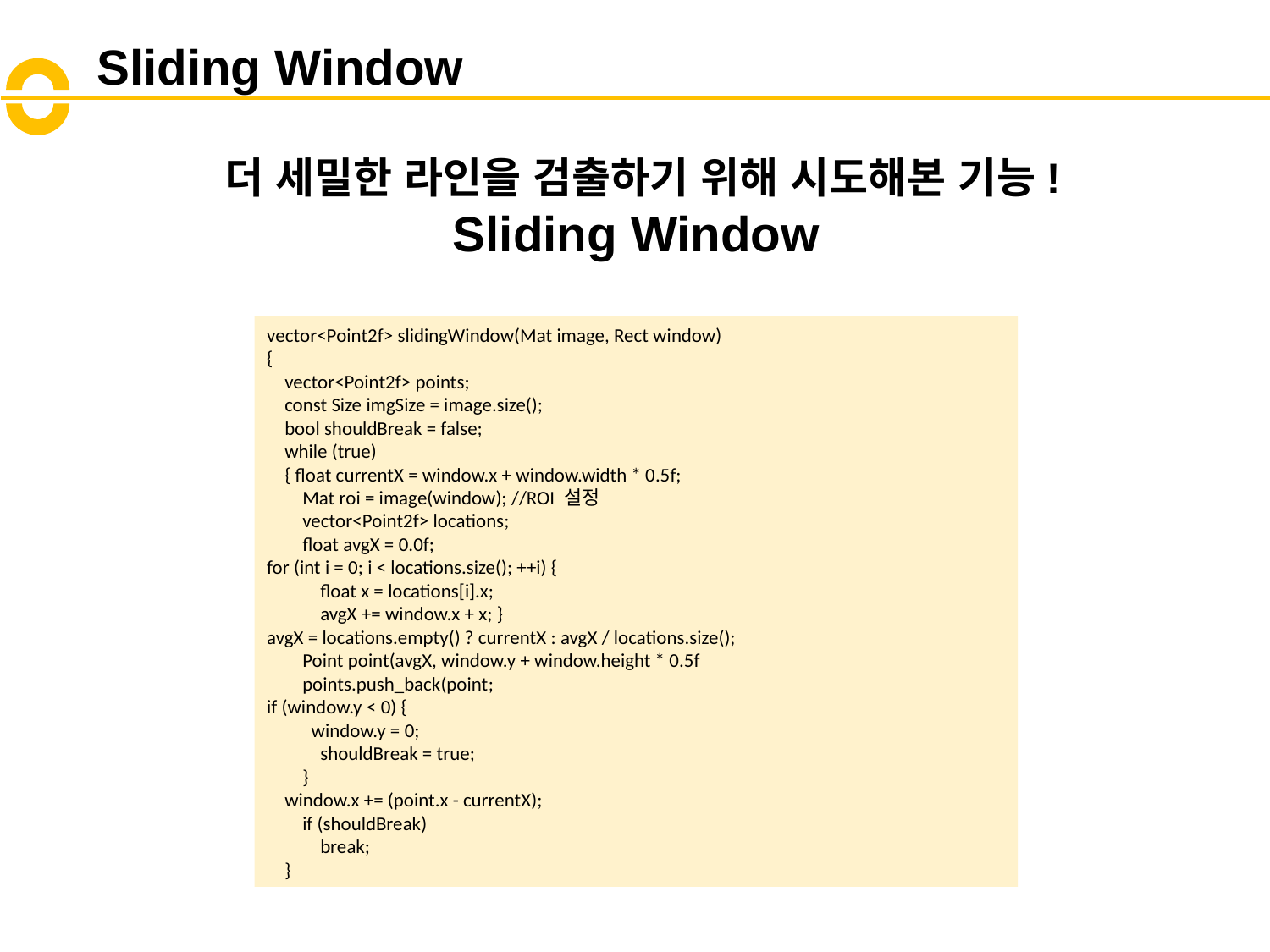

Sliding Window

더 세밀한 라인을 검출하기 위해 시도해본 기능!
Sliding Window
vector<Point2f> slidingWindow(Mat image, Rect window)
{
    vector<Point2f> points;
    const Size imgSize = image.size();
    bool shouldBreak = false;
    while (true)
    { float currentX = window.x + window.width * 0.5f;
        Mat roi = image(window); //ROI 설정
        vector<Point2f> locations;
        float avgX = 0.0f;
for (int i = 0; i < locations.size(); ++i) {
            float x = locations[i].x;
            avgX += window.x + x; }
avgX = locations.empty() ? currentX : avgX / locations.size();
        Point point(avgX, window.y + window.height * 0.5f
        points.push_back(point;
if (window.y < 0) {
          window.y = 0;
            shouldBreak = true;
        }
    window.x += (point.x - currentX);
        if (shouldBreak)
            break;
    }